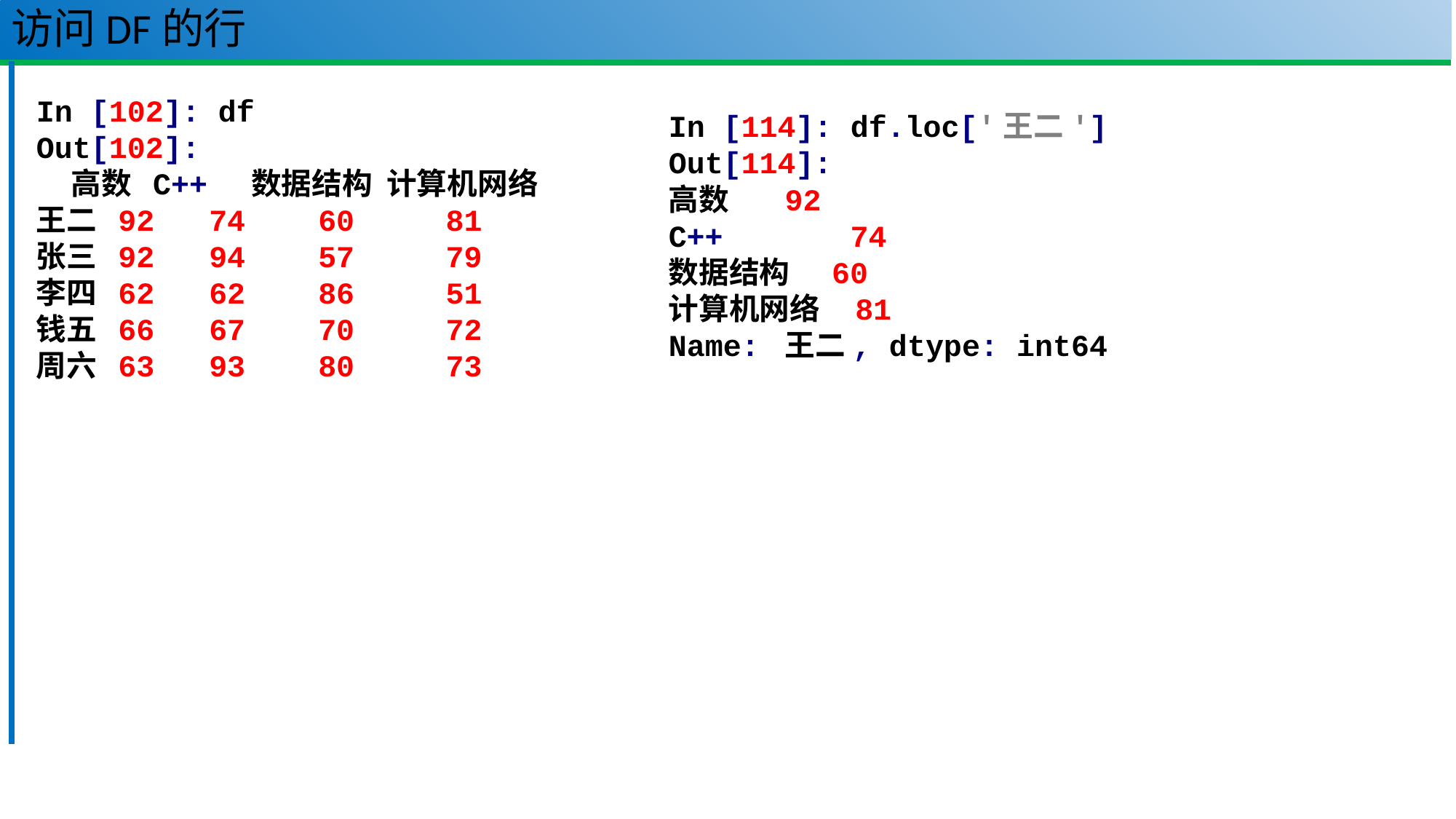

# 访问DF的行
In [102]: df
Out[102]:
    高数  C++  数据结构  计算机网络
王二  92   74    60     81
张三  92   94    57     79
李四  62   62    86     51
钱五  66   67    70     72
周六  63   93    80     73
In [114]: df.loc['王二']
Out[114]:
高数       92
C++       74
数据结构     60
计算机网络    81
Name: 王二, dtype: int64